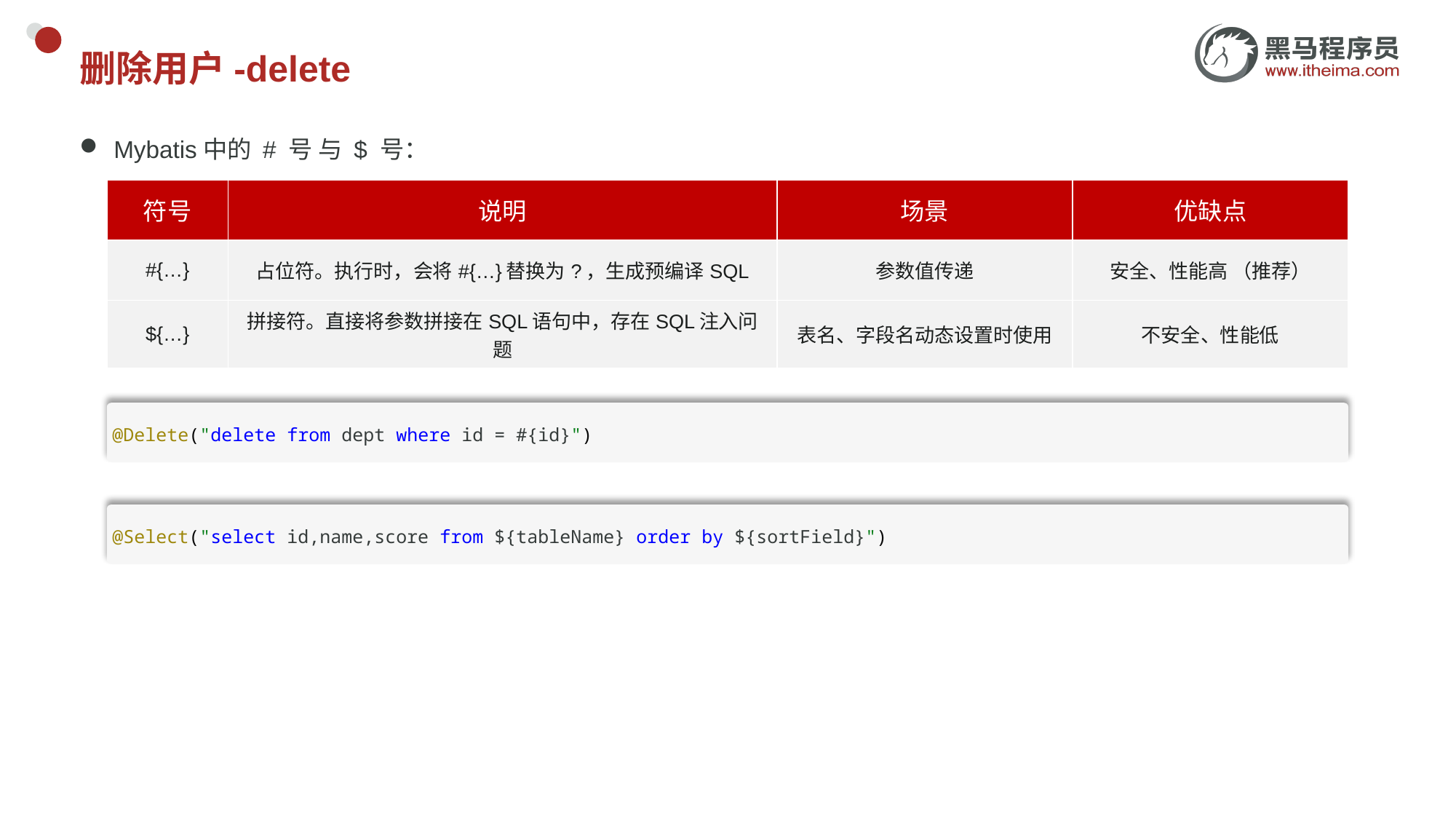

# 删除用户-delete
Mybatis中的 # 号 与 $ 号：
| 符号 | 说明 | 场景 | 优缺点 |
| --- | --- | --- | --- |
| #{…} | 占位符。执行时，会将#{…}替换为?，生成预编译SQL | 参数值传递 | 安全、性能高 （推荐） |
| ${…} | 拼接符。直接将参数拼接在SQL语句中，存在SQL注入问题 | 表名、字段名动态设置时使用 | 不安全、性能低 |
@Delete("delete from dept where id = #{id}")
@Select("select id,name,score from ${tableName} order by ${sortField}")